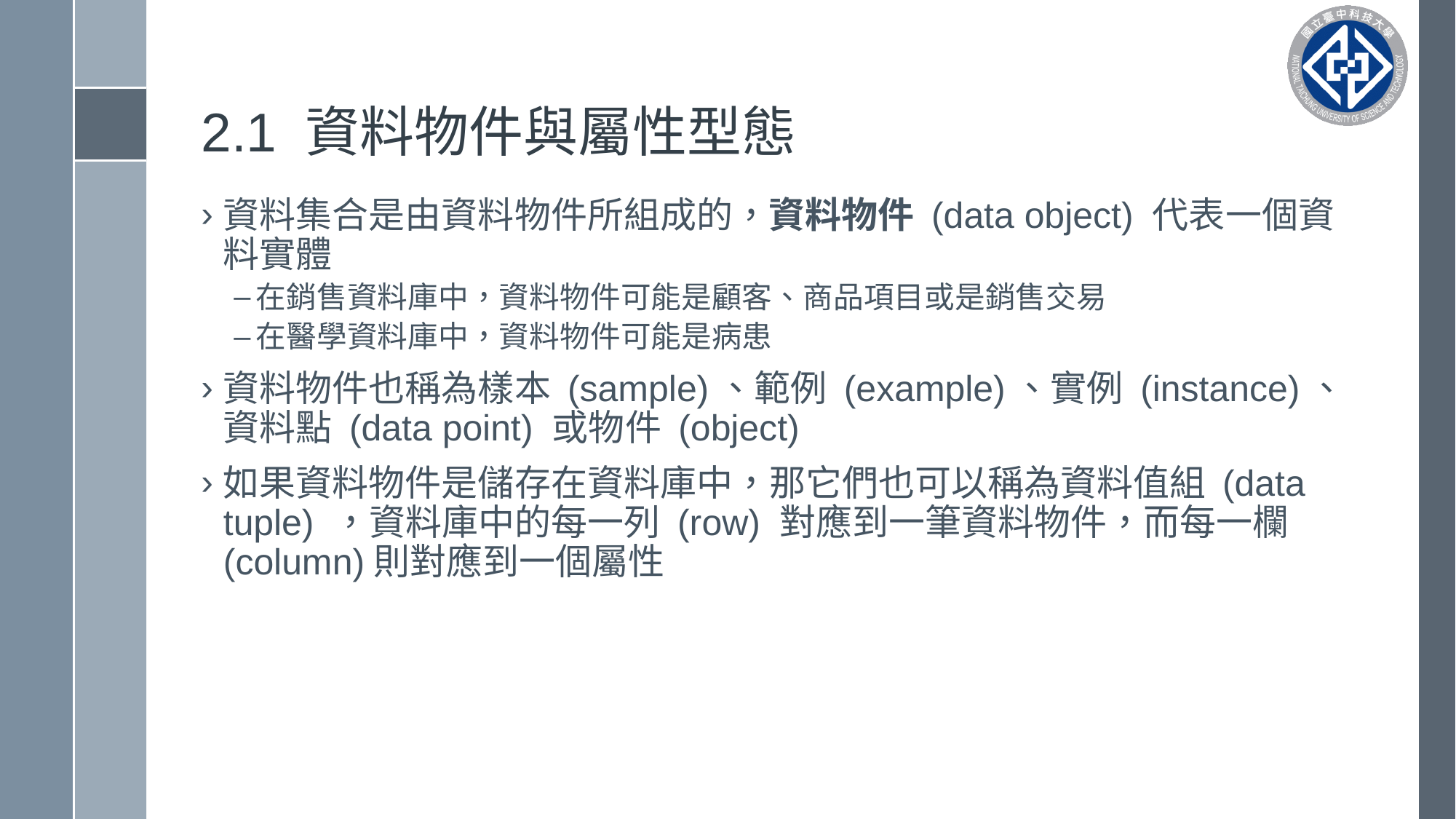

# 2.1 資料物件與屬性型態
資料集合是由資料物件所組成的，資料物件 (data object) 代表一個資料實體
在銷售資料庫中，資料物件可能是顧客、商品項目或是銷售交易
在醫學資料庫中，資料物件可能是病患
資料物件也稱為樣本 (sample)、範例 (example)、實例 (instance)、資料點 (data point) 或物件 (object)
如果資料物件是儲存在資料庫中，那它們也可以稱為資料值組 (data tuple) ，資料庫中的每一列 (row) 對應到一筆資料物件，而每一欄 (column)則對應到一個屬性